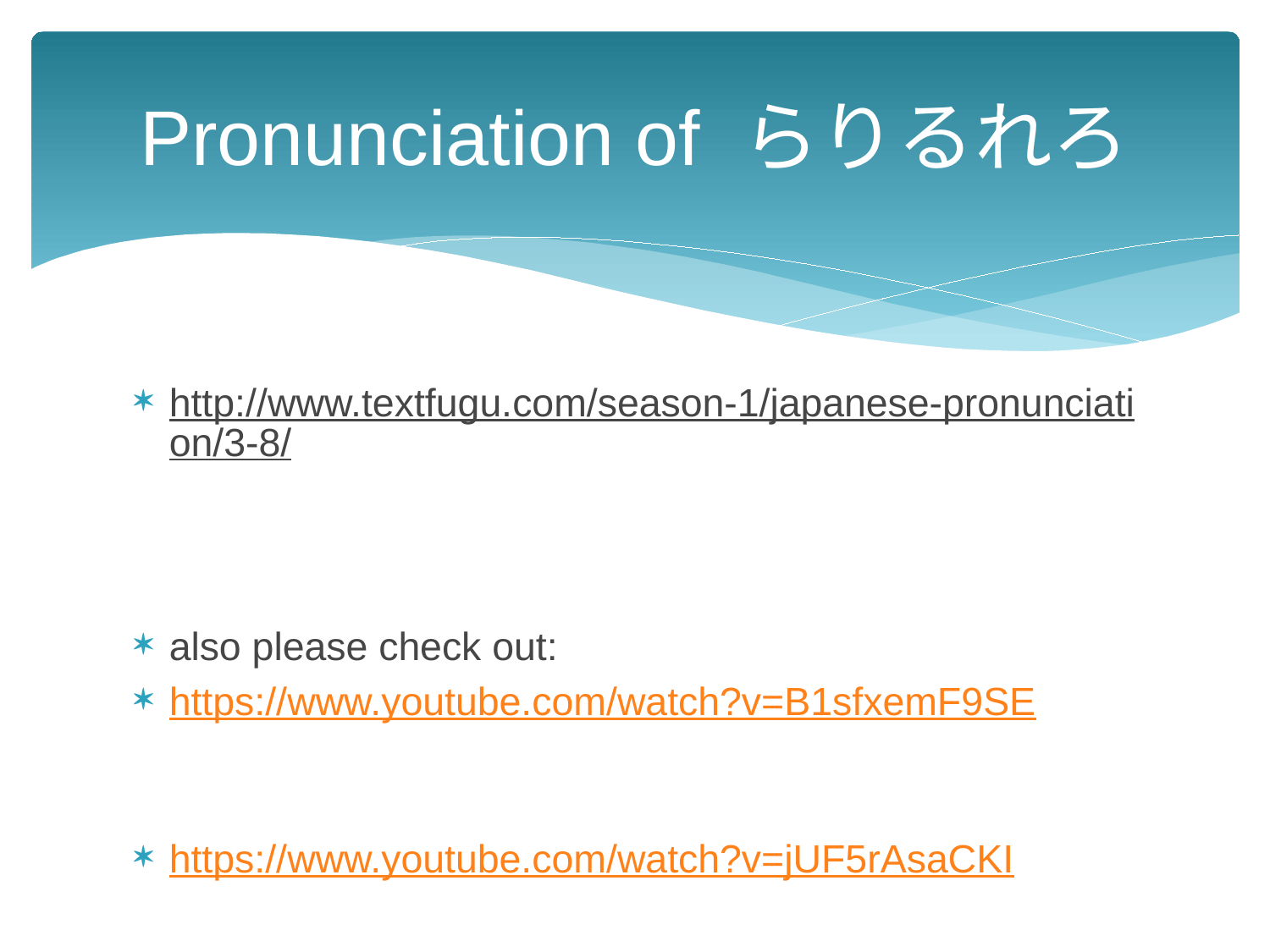

# Pronunciation of らりるれろ
http://www.textfugu.com/season-1/japanese-pronunciation/3-8/

also please check out:
https://www.youtube.com/watch?v=B1sfxemF9SE

https://www.youtube.com/watch?v=jUF5rAsaCKI